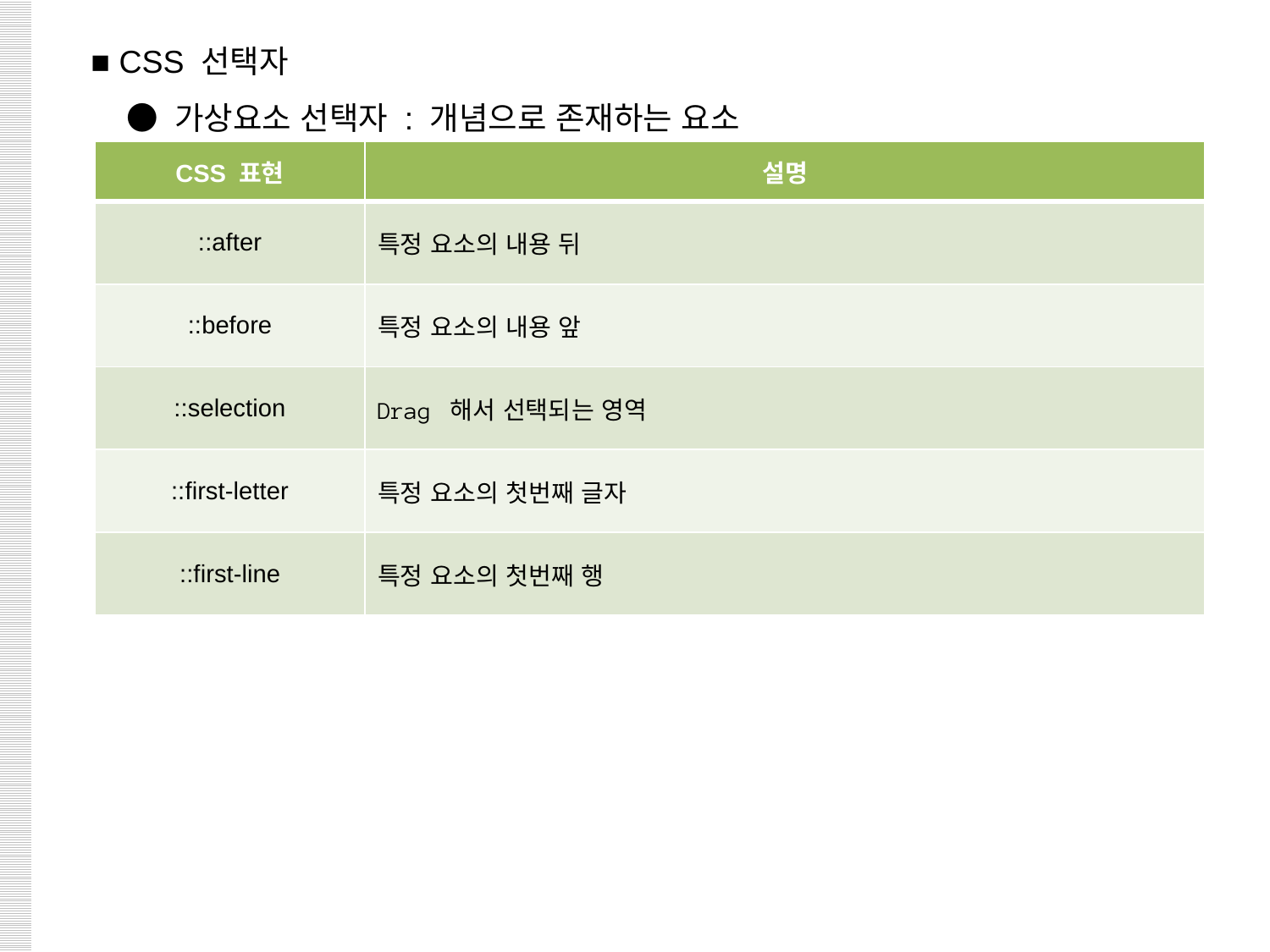

■ CSS 선택자
    ● 가상요소 선택자 : 개념으로 존재하는 요소
| CSS 표현 | 설명 |
| --- | --- |
| ::after | 특정 요소의 내용 뒤 |
| ::before | 특정 요소의 내용 앞 |
| ::selection | Drag 해서 선택되는 영역 |
| ::first-letter | 특정 요소의 첫번째 글자 |
| ::first-line | 특정 요소의 첫번째 행 |